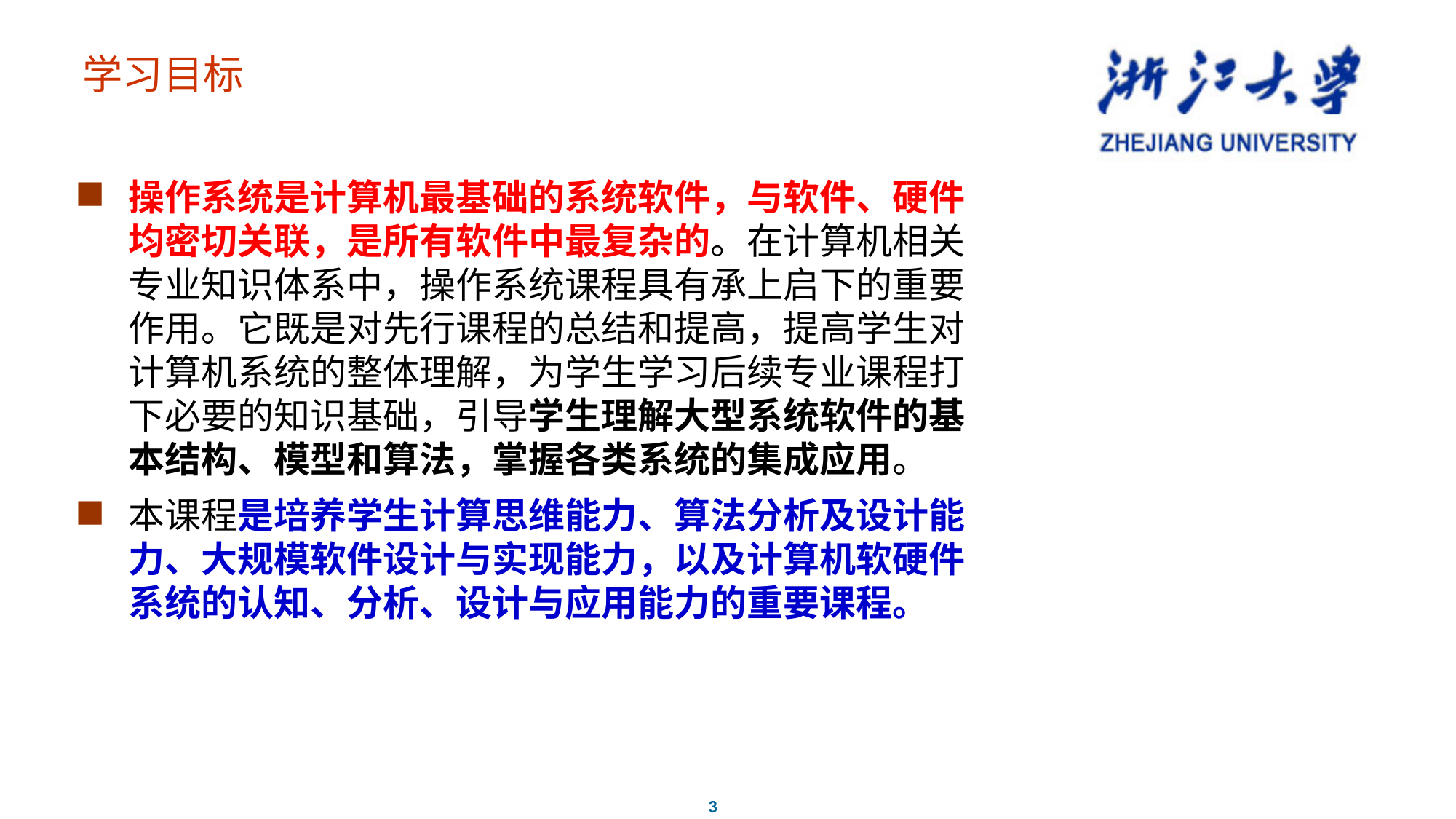

学习目标
操作系统是计算机最基础的系统软件，与软件、硬件均密切关联，是所有软件中最复杂的。在计算机相关专业知识体系中，操作系统课程具有承上启下的重要作用。它既是对先行课程的总结和提高，提高学生对计算机系统的整体理解，为学生学习后续专业课程打下必要的知识基础，引导学生理解大型系统软件的基本结构、模型和算法，掌握各类系统的集成应用。
本课程是培养学生计算思维能力、算法分析及设计能力、大规模软件设计与实现能力，以及计算机软硬件系统的认知、分析、设计与应用能力的重要课程。